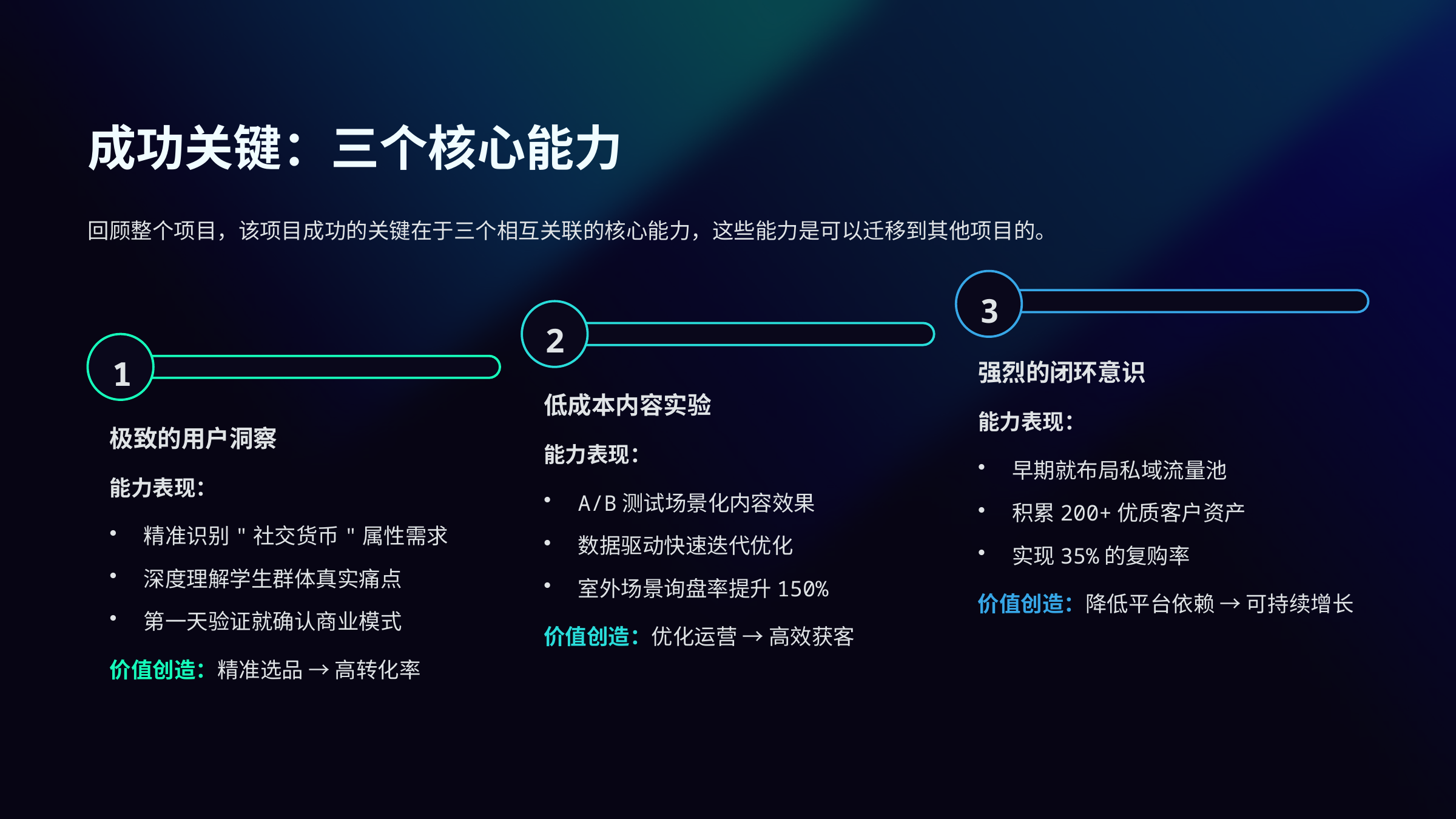

成功关键：三个核心能力
回顾整个项目，该项目成功的关键在于三个相互关联的核心能力，这些能力是可以迁移到其他项目的。

3

2

1

强烈的闭环意识
低成本内容实验
能力表现：
极致的用户洞察
能力表现：
早期就布局私域流量池
能力表现：
A/B测试场景化内容效果
积累200+优质客户资产
精准识别"社交货币"属性需求
数据驱动快速迭代优化
实现35%的复购率
深度理解学生群体真实痛点
室外场景询盘率提升150%
价值创造：降低平台依赖 → 可持续增长
第一天验证就确认商业模式
价值创造：优化运营 → 高效获客
价值创造：精准选品 → 高转化率